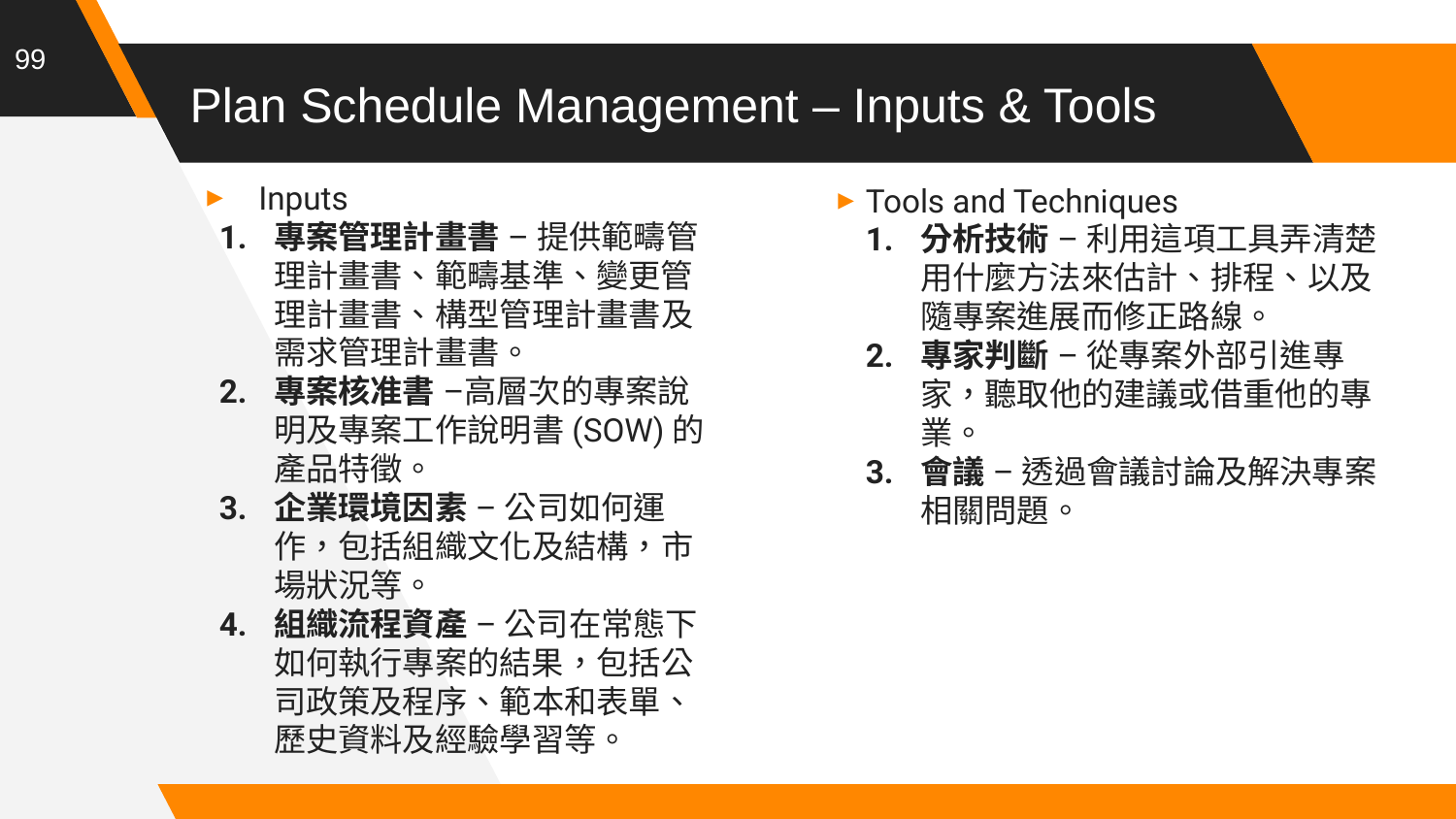

99
# Plan Schedule Management – Inputs & Tools
Inputs
專案管理計畫書 – 提供範疇管理計畫書、範疇基準、變更管理計畫書、構型管理計畫書及需求管理計畫書。
專案核准書 –高層次的專案說明及專案工作說明書(SOW)的產品特徵。
企業環境因素 – 公司如何運作，包括組織文化及結構，市場狀況等。
組織流程資產 – 公司在常態下如何執行專案的結果，包括公司政策及程序、範本和表單、歷史資料及經驗學習等。

Tools and Techniques
分析技術 – 利用這項工具弄清楚用什麼方法來估計、排程、以及隨專案進展而修正路線。
專家判斷 – 從專案外部引進專家，聽取他的建議或借重他的專業。
會議 – 透過會議討論及解決專案相關問題。